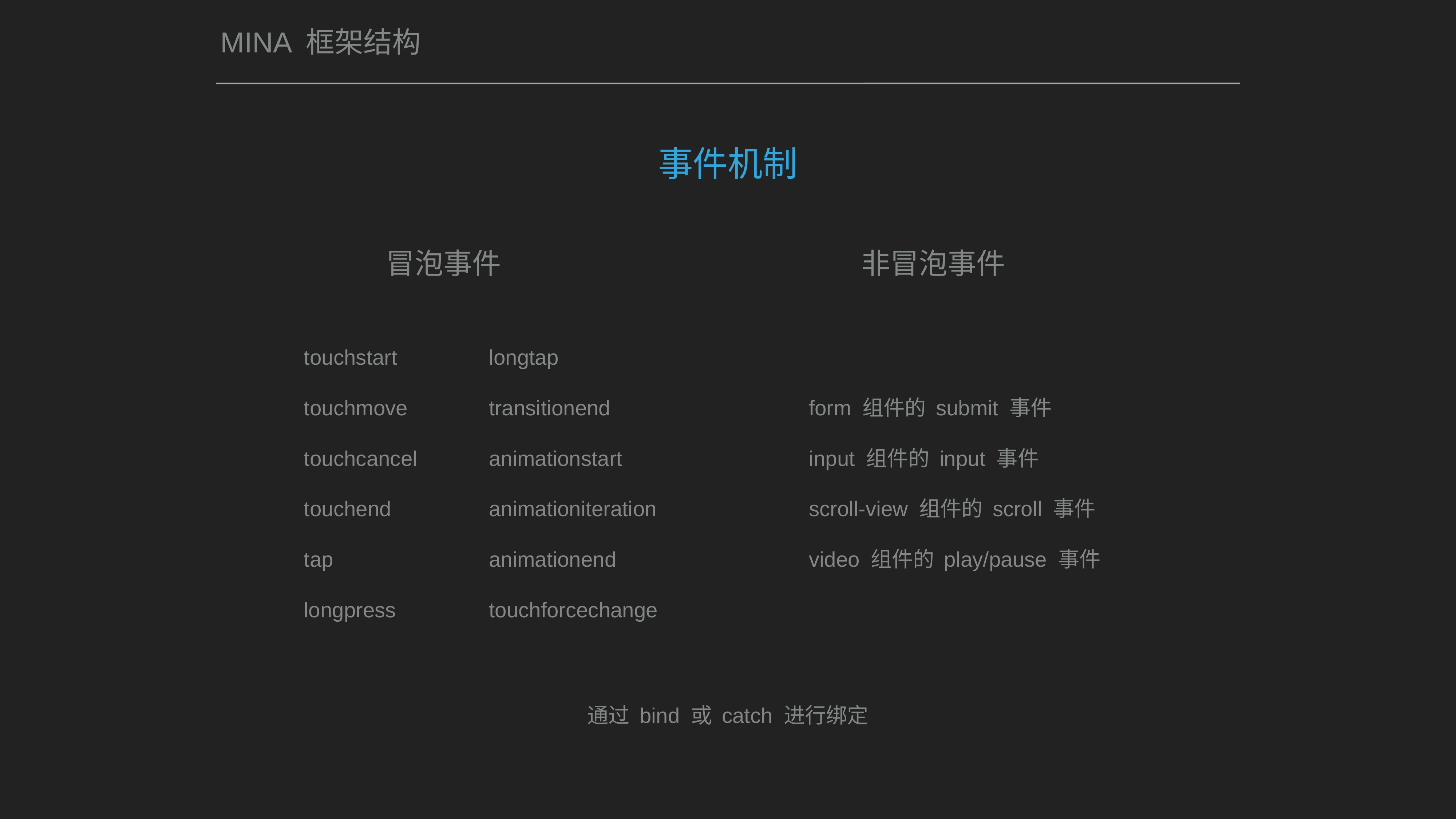

# MINA 框架结构
事件机制
冒泡事件
非冒泡事件
touchstart
touchmove
touchcancel
touchend
tap
longpress
longtap
transitionend
animationstart
animationiteration
animationend
touchforcechange
form 组件的 submit 事件
input 组件的 input 事件
scroll-view 组件的 scroll 事件
video 组件的 play/pause 事件
通过 bind 或 catch 进行绑定